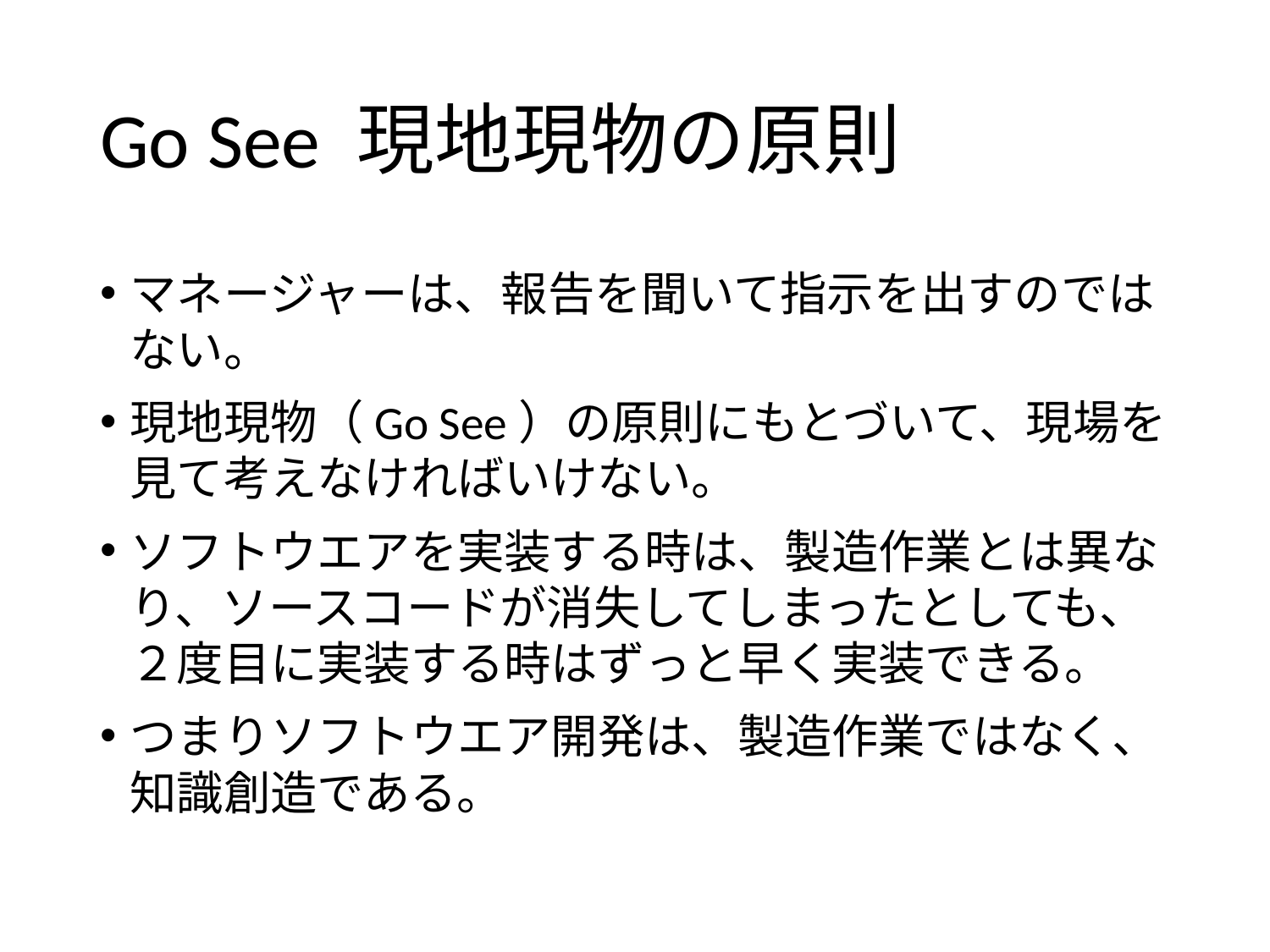

# Go See 現地現物の原則
マネージャーは、報告を聞いて指示を出すのではない。
現地現物（Go See）の原則にもとづいて、現場を見て考えなければいけない。
ソフトウエアを実装する時は、製造作業とは異なり、ソースコードが消失してしまったとしても、２度目に実装する時はずっと早く実装できる。
つまりソフトウエア開発は、製造作業ではなく、知識創造である。